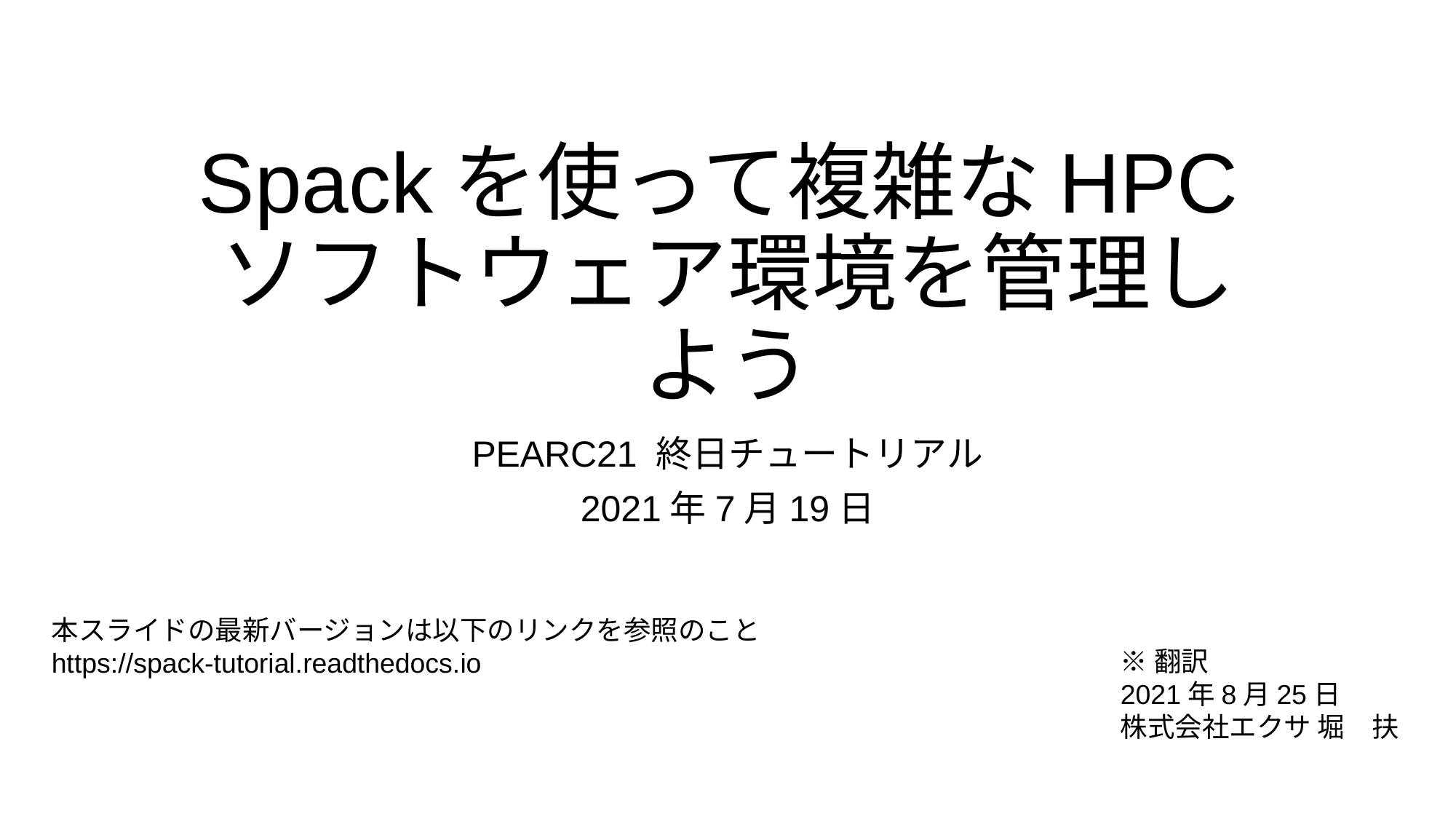

# Spackを使って複雑なHPCソフトウェア環境を管理しよう
PEARC21 終日チュートリアル
2021年7月19日
本スライドの最新バージョンは以下のリンクを参照のこと
https://spack-tutorial.readthedocs.io
※翻訳
2021年8月25日
株式会社エクサ 堀　扶